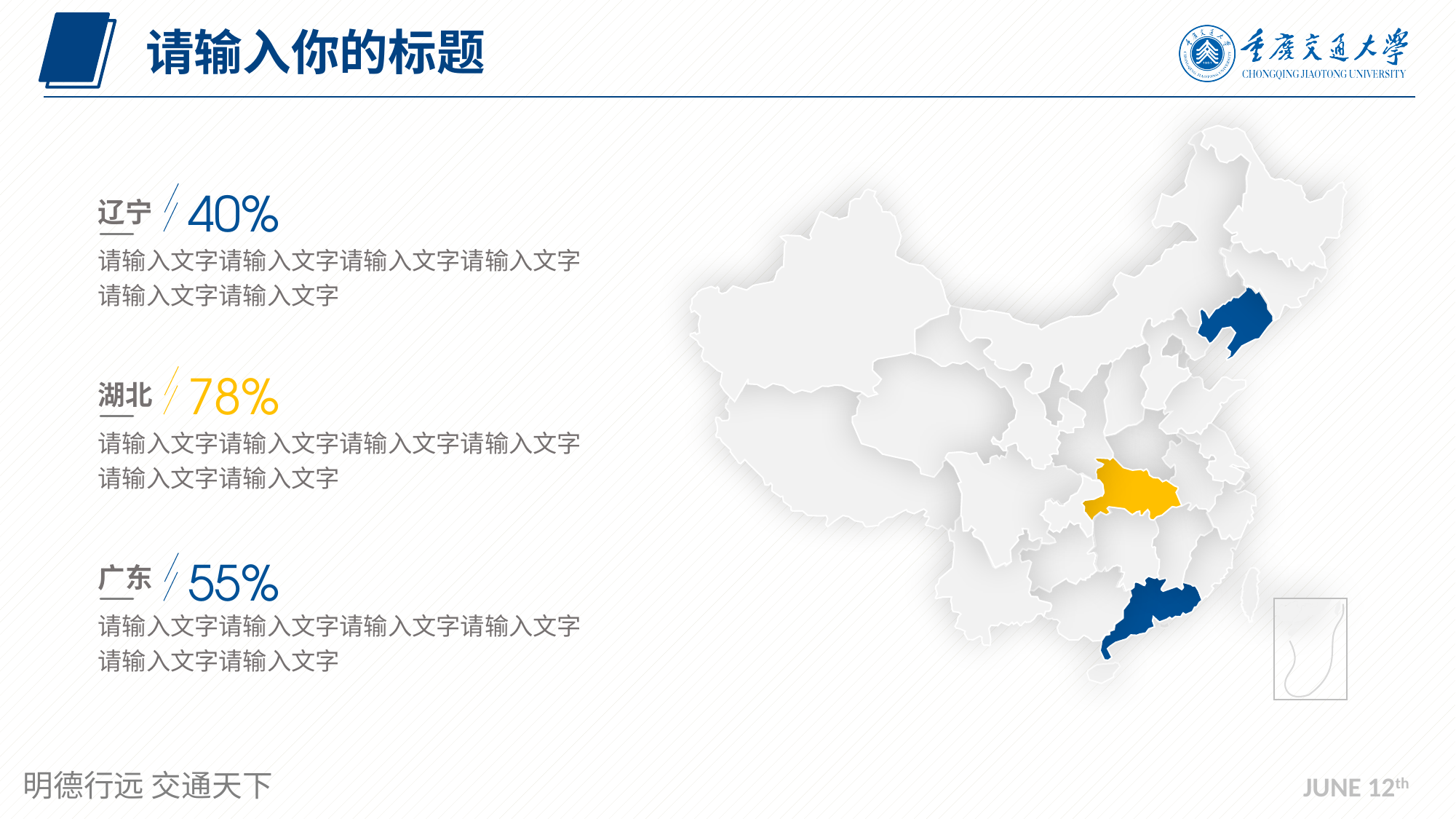

请输入你的标题

40%
辽宁
请输入文字请输入文字请输入文字请输入文字
请输入文字请输入文字
78%
湖北
请输入文字请输入文字请输入文字请输入文字
请输入文字请输入文字
55%
广东
请输入文字请输入文字请输入文字请输入文字
请输入文字请输入文字

JUNE 12th